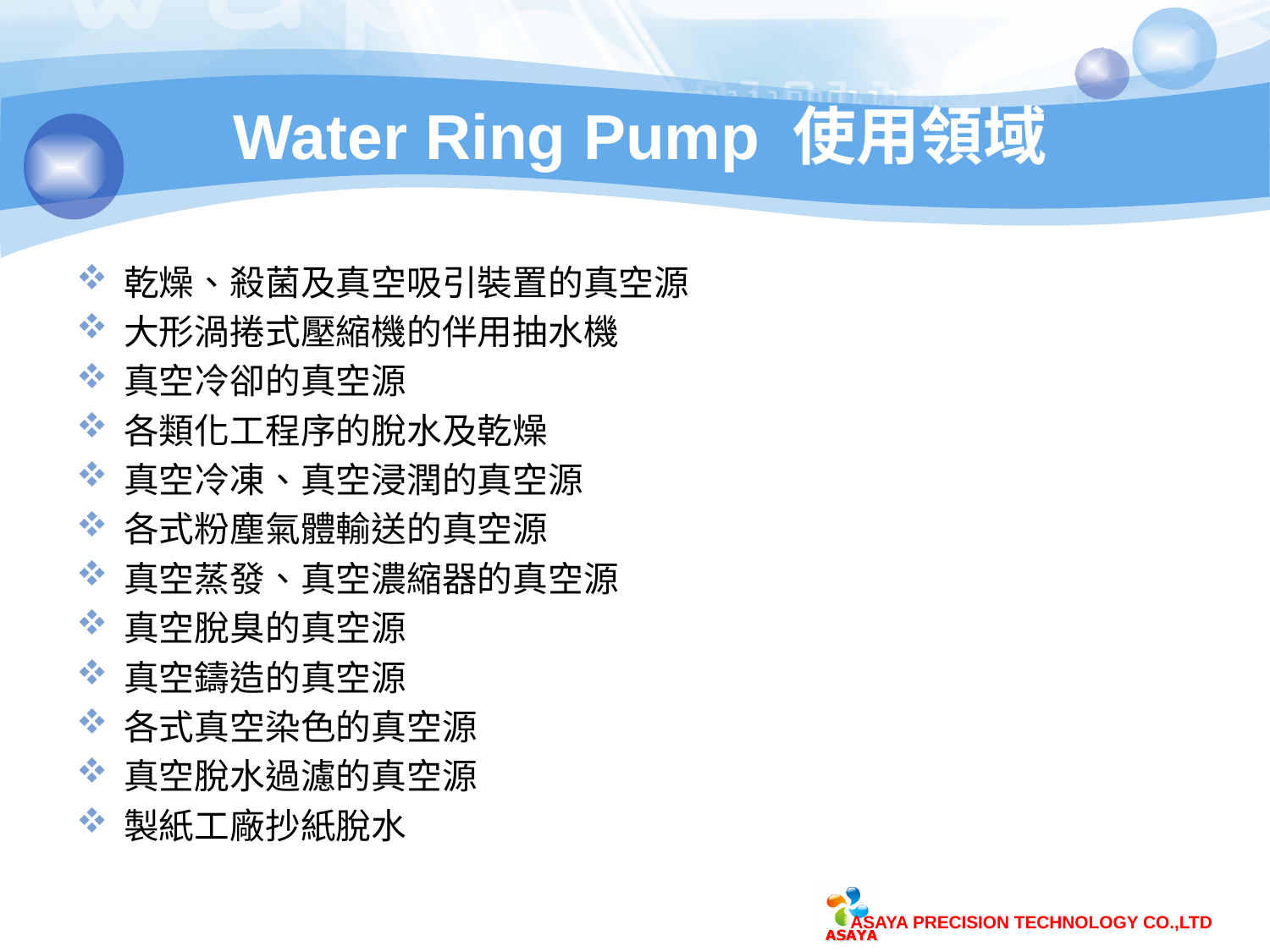

# Water Ring Pump 使用領域
乾燥、殺菌及真空吸引裝置的真空源
大形渦捲式壓縮機的伴用抽水機
真空冷卻的真空源
各類化工程序的脫水及乾燥
真空冷凍、真空浸潤的真空源
各式粉塵氣體輸送的真空源
真空蒸發、真空濃縮器的真空源
真空脫臭的真空源
真空鑄造的真空源
各式真空染色的真空源
真空脫水過濾的真空源
製紙工廠抄紙脫水